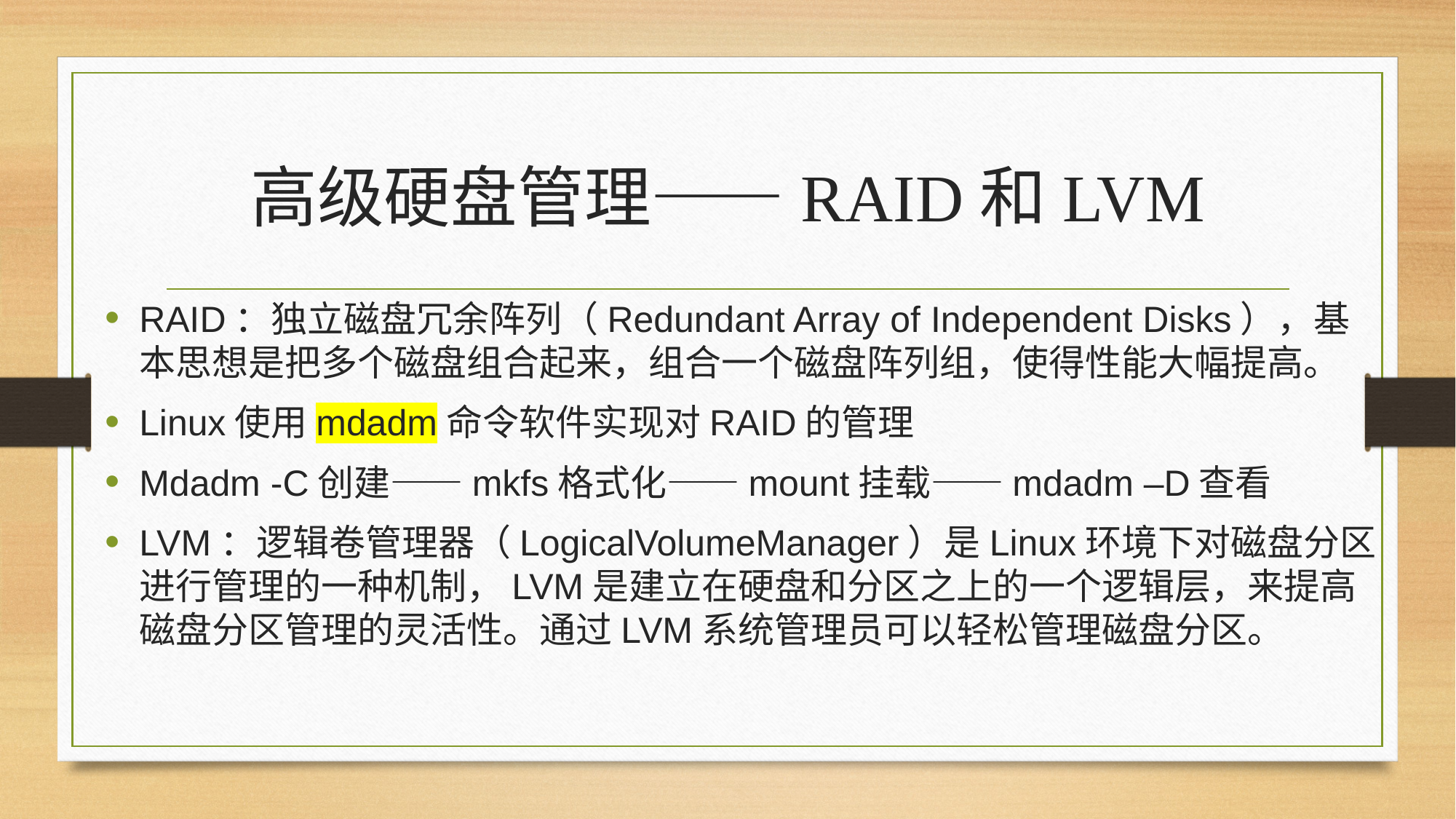

# 高级硬盘管理——RAID和LVM
RAID：独立磁盘冗余阵列（Redundant Array of Independent Disks），基本思想是把多个磁盘组合起来，组合一个磁盘阵列组，使得性能大幅提高。
Linux使用mdadm命令软件实现对RAID的管理
Mdadm -C创建——mkfs格式化——mount挂载——mdadm –D查看
LVM：逻辑卷管理器（LogicalVolumeManager）是Linux环境下对磁盘分区进行管理的一种机制，LVM是建立在硬盘和分区之上的一个逻辑层，来提高磁盘分区管理的灵活性。通过LVM系统管理员可以轻松管理磁盘分区。